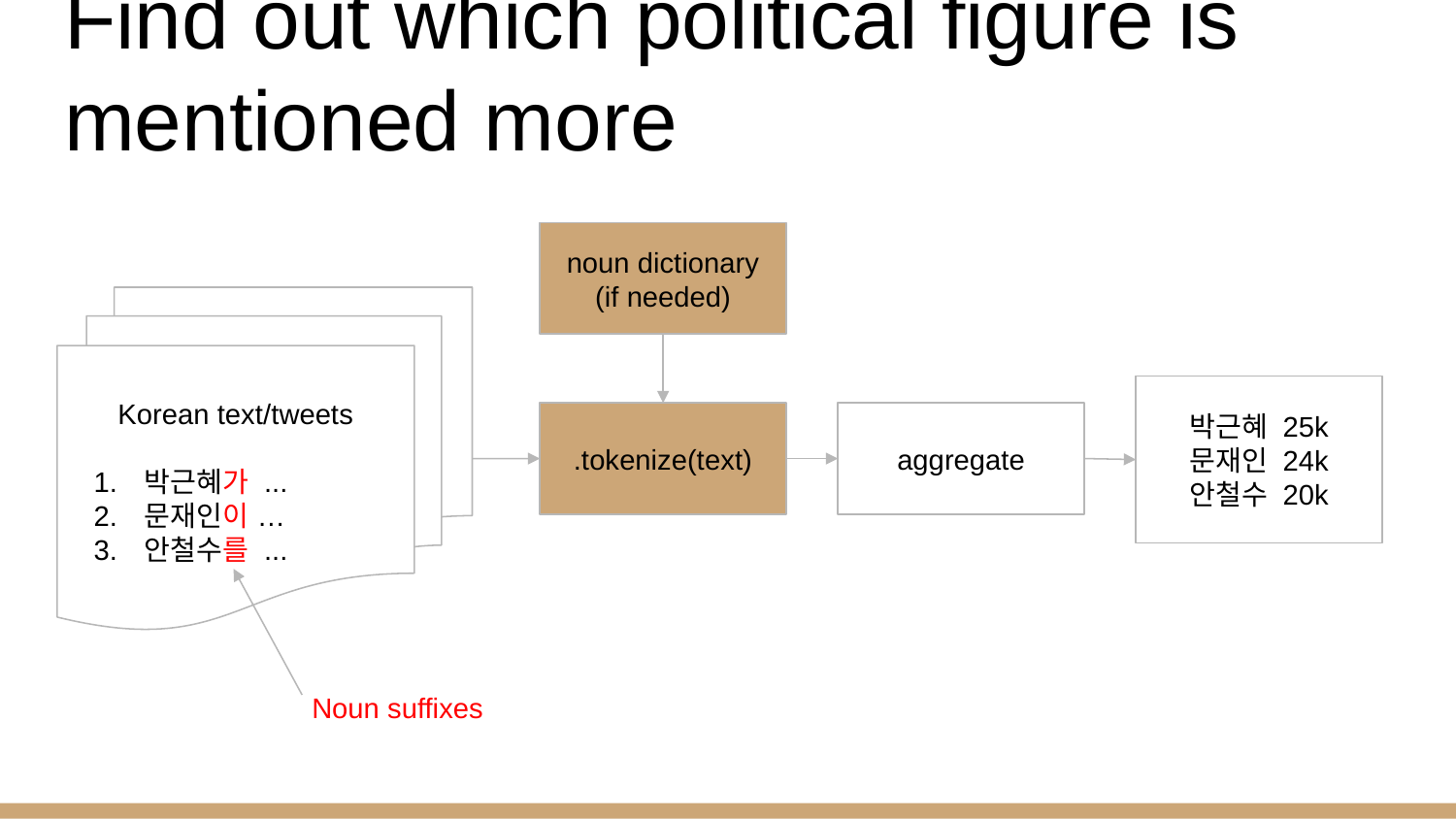

# Find out which political figure is mentioned more
noun dictionary
(if needed)
Korean text/tweets

박근혜가 ...
문재인이 …
안철수를 ...
박근혜 25k
문재인 24k
안철수 20k
.tokenize(text)
aggregate
Noun suffixes